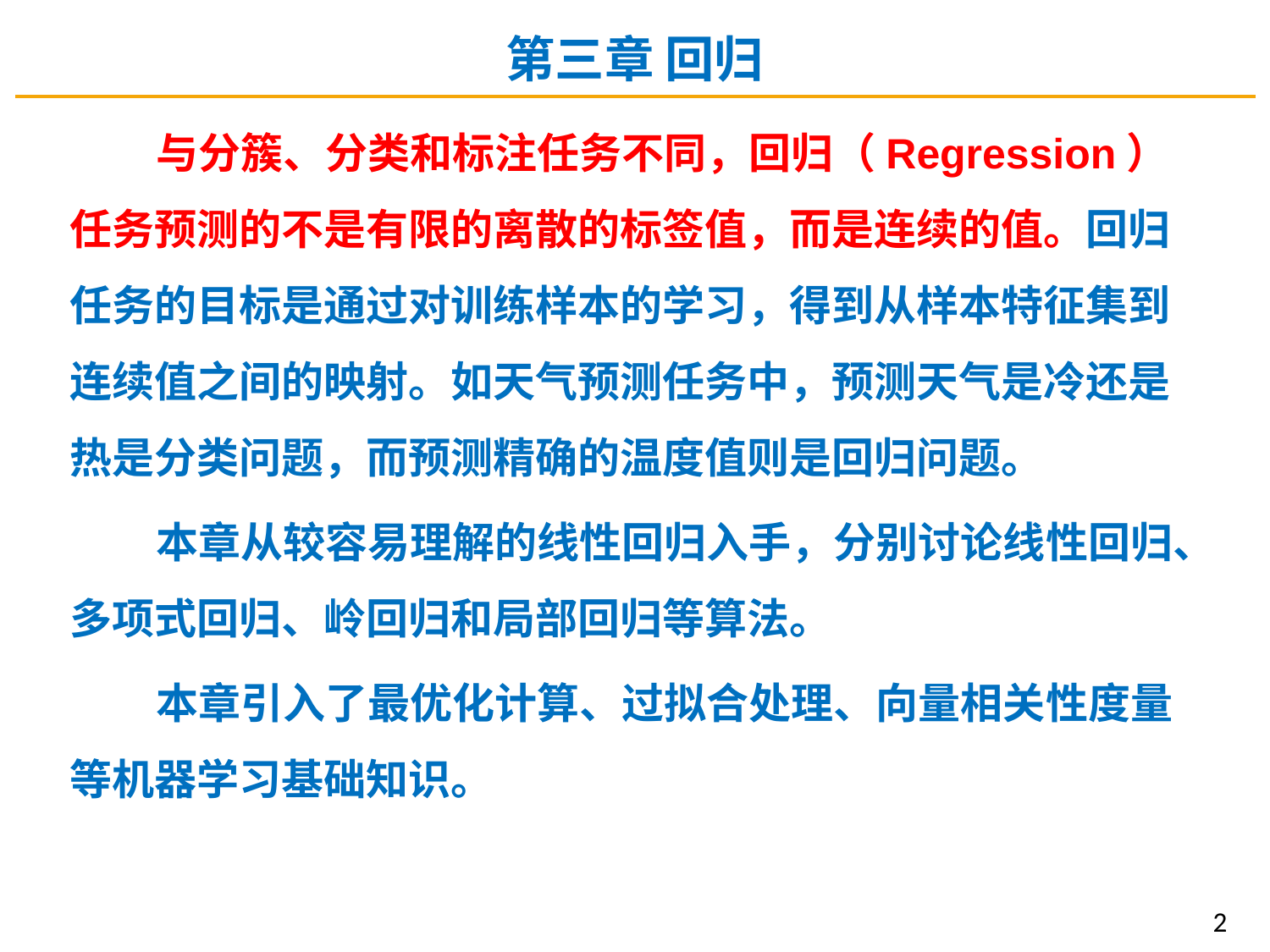

第三章 回归
        与分簇、分类和标注任务不同，回归（Regression）任务预测的不是有限的离散的标签值，而是连续的值。回归任务的目标是通过对训练样本的学习，得到从样本特征集到连续值之间的映射。如天气预测任务中，预测天气是冷还是热是分类问题，而预测精确的温度值则是回归问题。
        本章从较容易理解的线性回归入手，分别讨论线性回归、多项式回归、岭回归和局部回归等算法。
        本章引入了最优化计算、过拟合处理、向量相关性度量等机器学习基础知识。
2